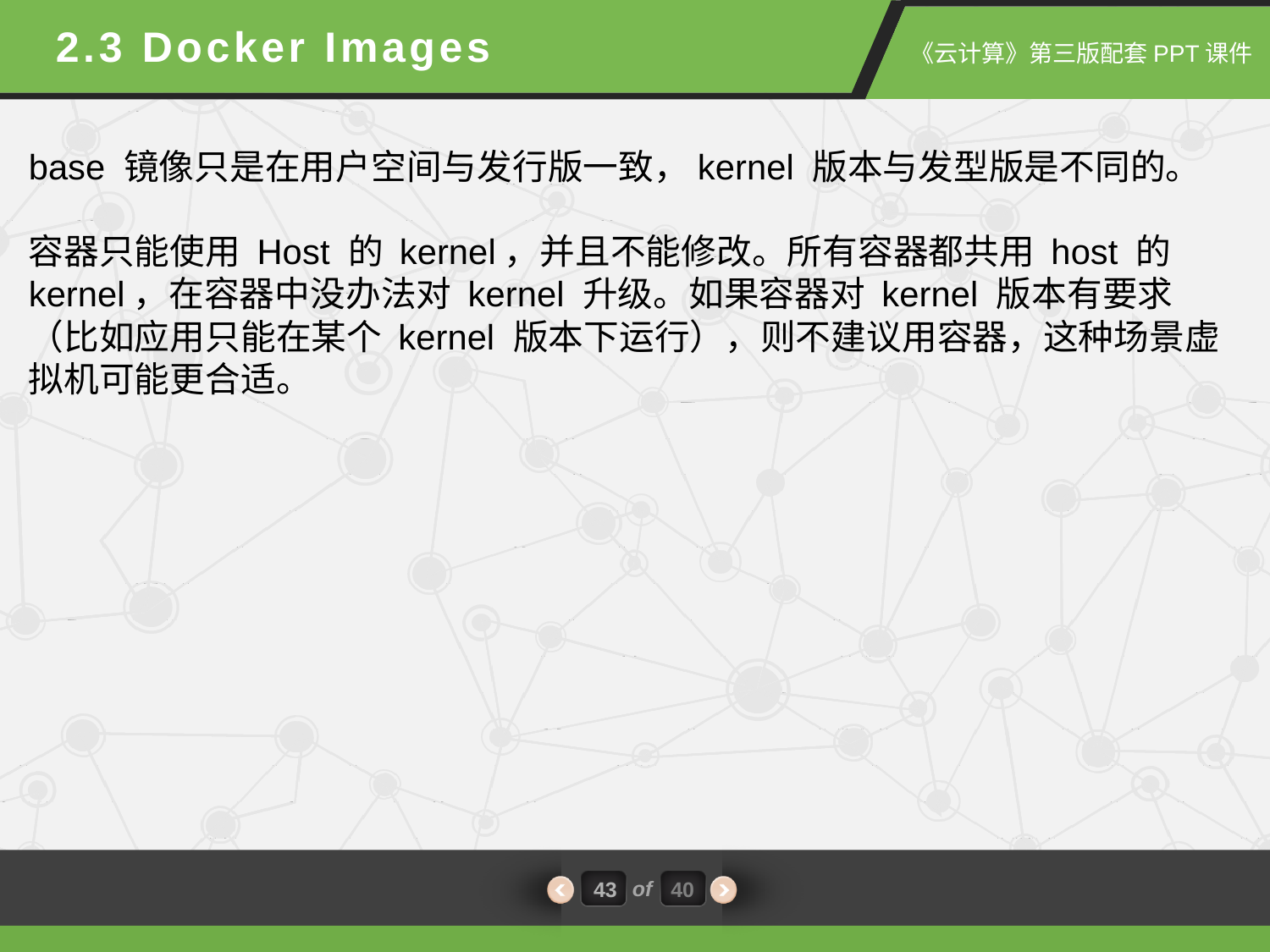

2.3 Docker Images
base 镜像只是在用户空间与发行版一致，kernel 版本与发型版是不同的。

容器只能使用 Host 的 kernel，并且不能修改。所有容器都共用 host 的 kernel，在容器中没办法对 kernel 升级。如果容器对 kernel 版本有要求（比如应用只能在某个 kernel 版本下运行），则不建议用容器，这种场景虚拟机可能更合适。
43